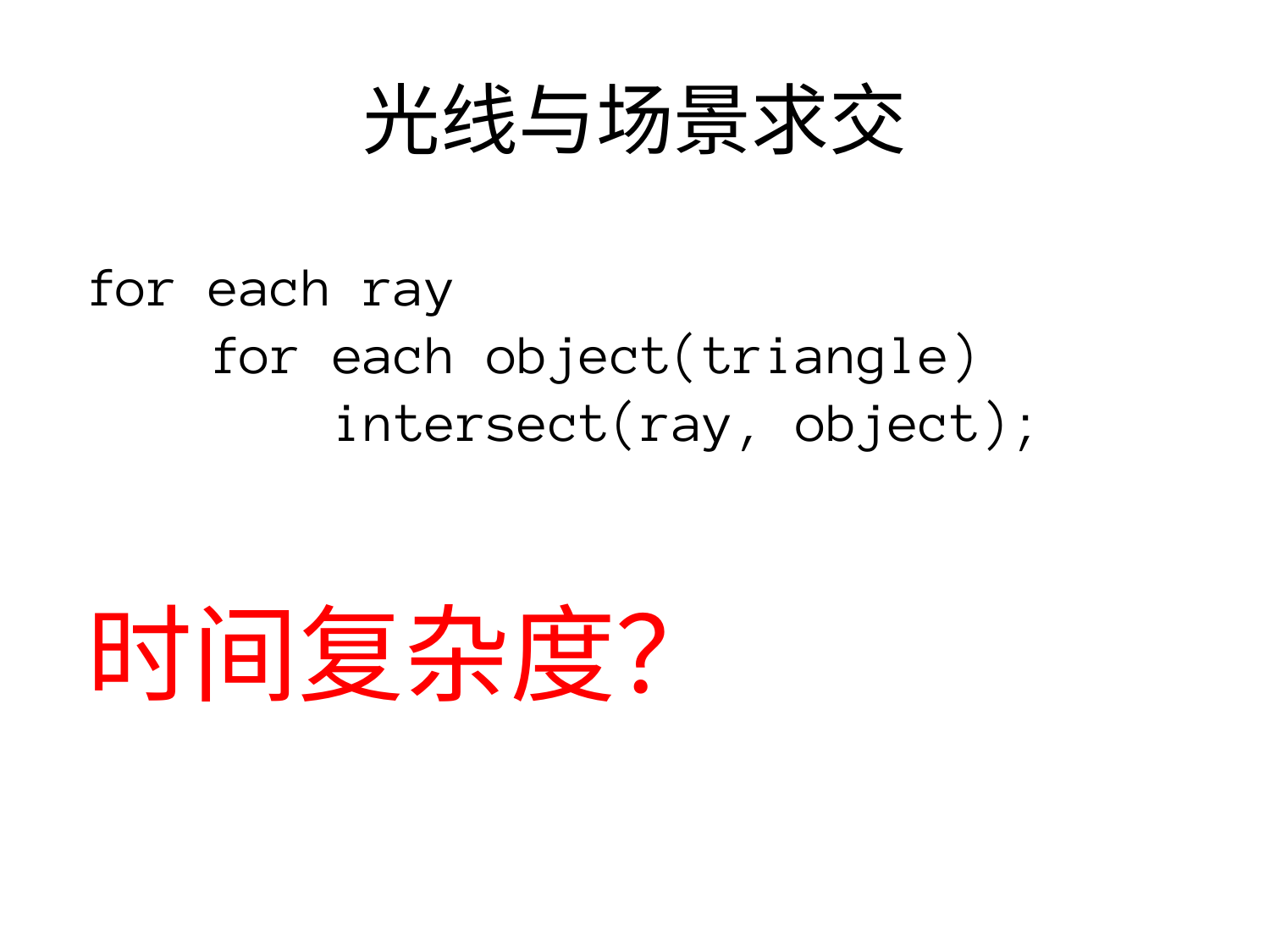

# 光线与场景求交
for each ray
    for each object(triangle)
        intersect(ray, object);
时间复杂度？